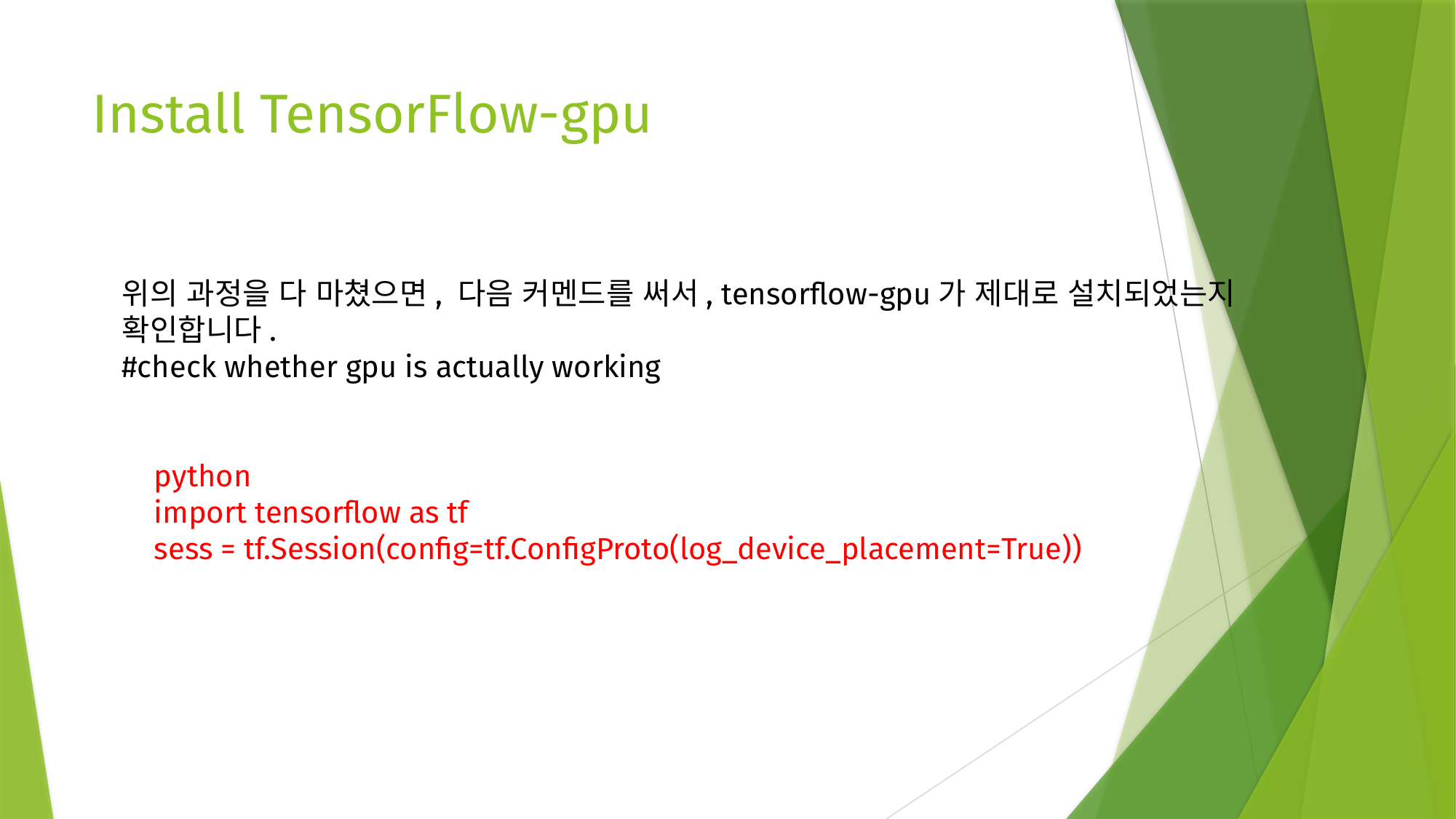

# Install TensorFlow-gpu
위의 과정을 다 마쳤으면, 다음 커멘드를 써서, tensorflow-gpu가 제대로 설치되었는지 확인합니다.
#check whether gpu is actually working

    python
    import tensorflow as tf
    sess = tf.Session(config=tf.ConfigProto(log_device_placement=True))